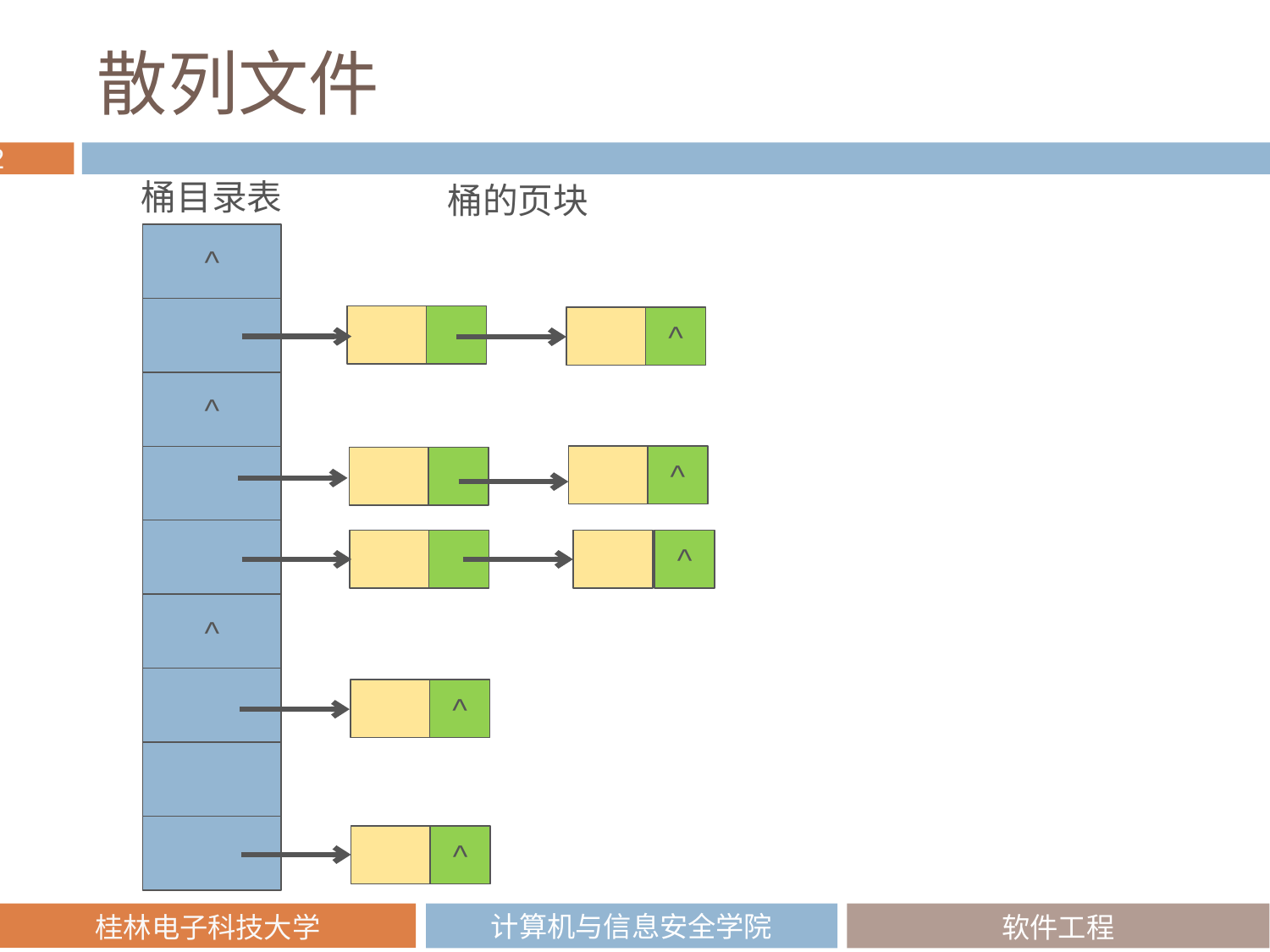

# 散列文件
桶目录表
桶的页块
^

^
^

^

^
^

^

^